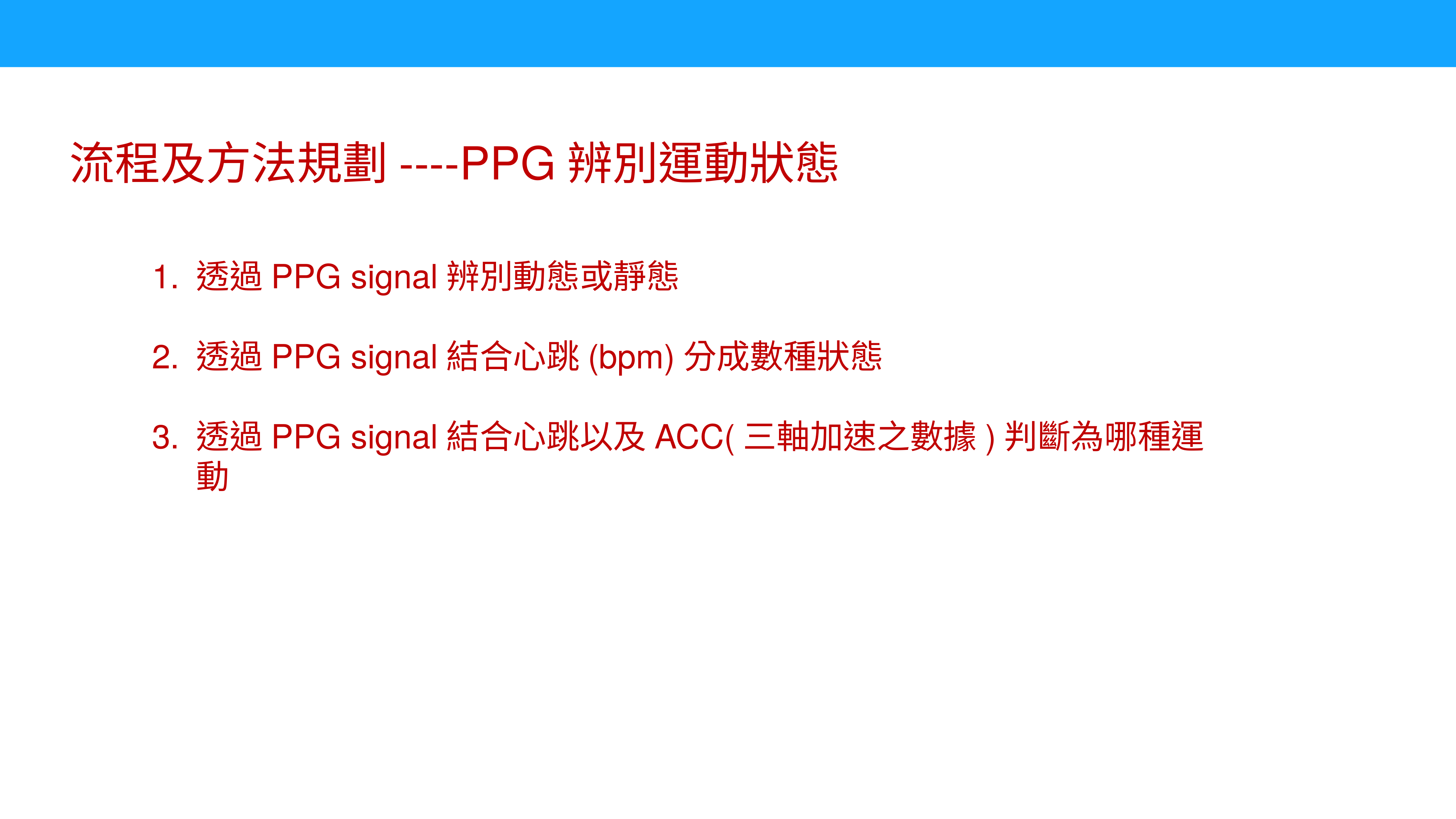

流程及方法規劃----PPG辨別運動狀態
透過PPG signal辨別動態或靜態

透過PPG signal結合心跳(bpm)分成數種狀態

透過PPG signal結合心跳以及ACC(三軸加速之數據)判斷為哪種運動